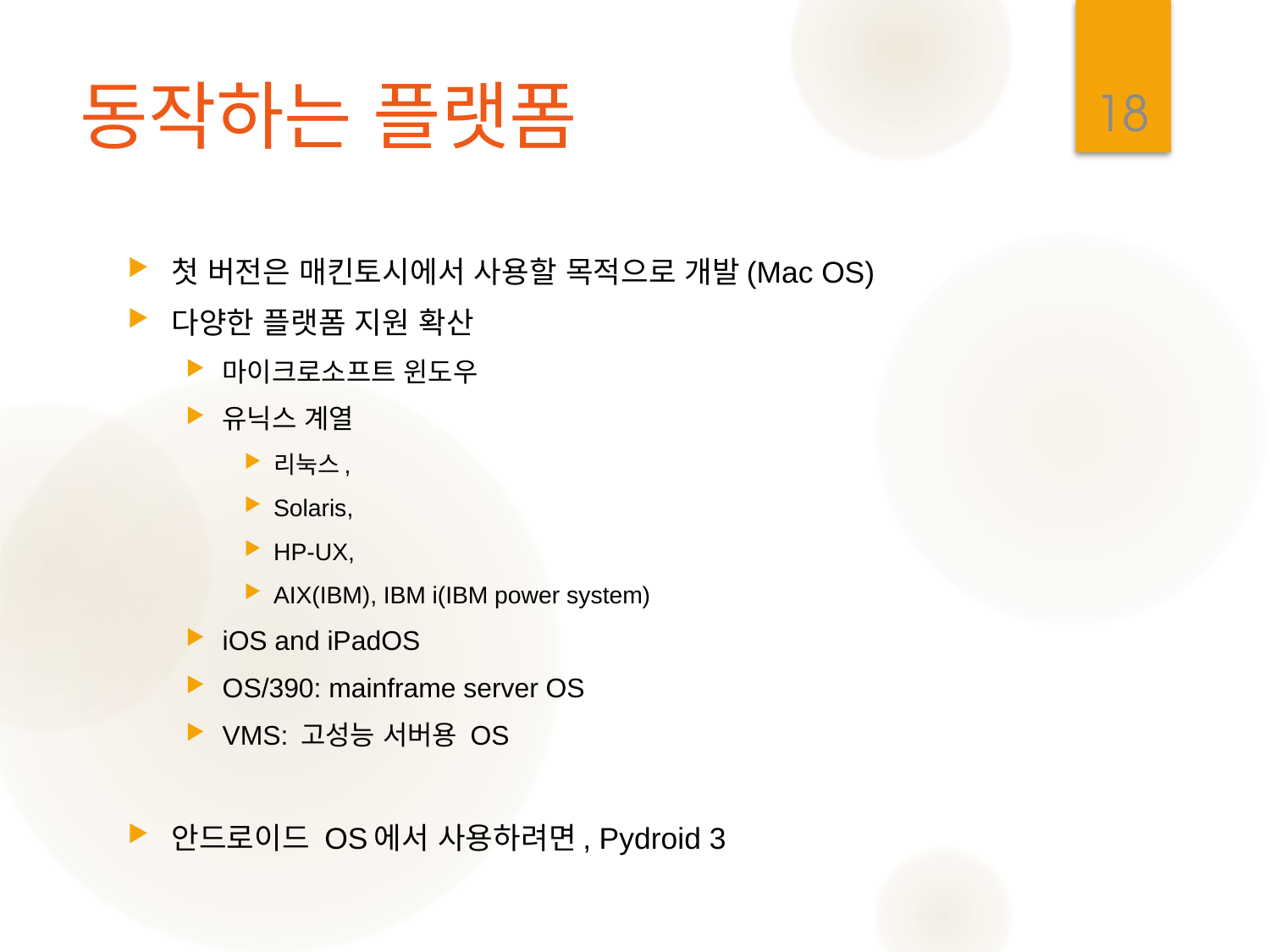

18
# 동작하는 플랫폼
첫 버전은 매킨토시에서 사용할 목적으로 개발(Mac OS)
다양한 플랫폼 지원 확산
마이크로소프트 윈도우
유닉스 계열
리눅스,
Solaris,
HP-UX,
AIX(IBM), IBM i(IBM power system)
iOS and iPadOS
OS/390: mainframe server OS
VMS: 고성능 서버용 OS

안드로이드 OS에서 사용하려면, Pydroid 3